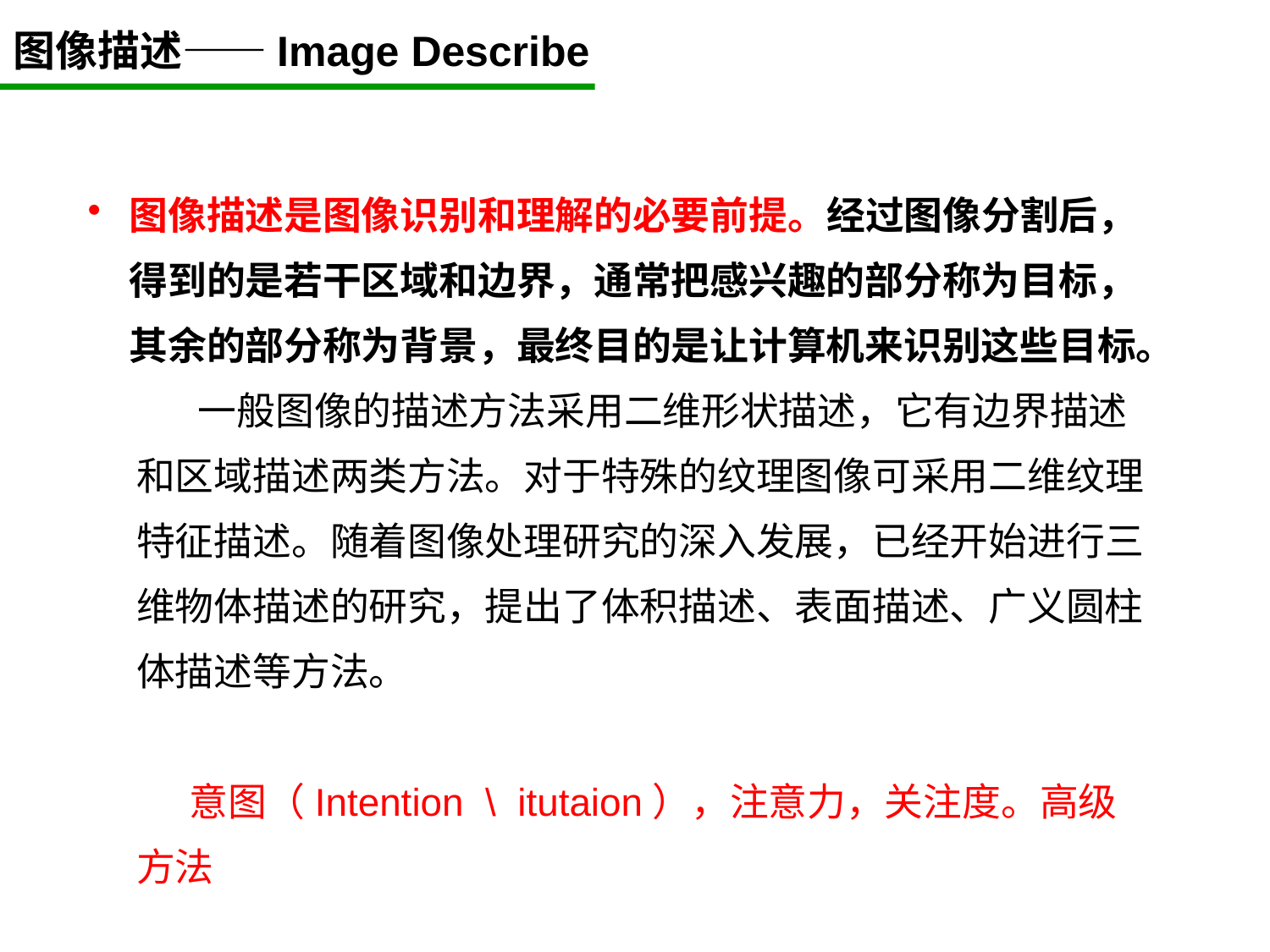

# 图像描述——Image Describe
图像描述是图像识别和理解的必要前提。经过图像分割后，得到的是若干区域和边界，通常把感兴趣的部分称为目标，其余的部分称为背景，最终目的是让计算机来识别这些目标。
      一般图像的描述方法采用二维形状描述，它有边界描述和区域描述两类方法。对于特殊的纹理图像可采用二维纹理特征描述。随着图像处理研究的深入发展，已经开始进行三维物体描述的研究，提出了体积描述、表面描述、广义圆柱体描述等方法。

     意图（Intention  \  itutaion），注意力，关注度。高级方法